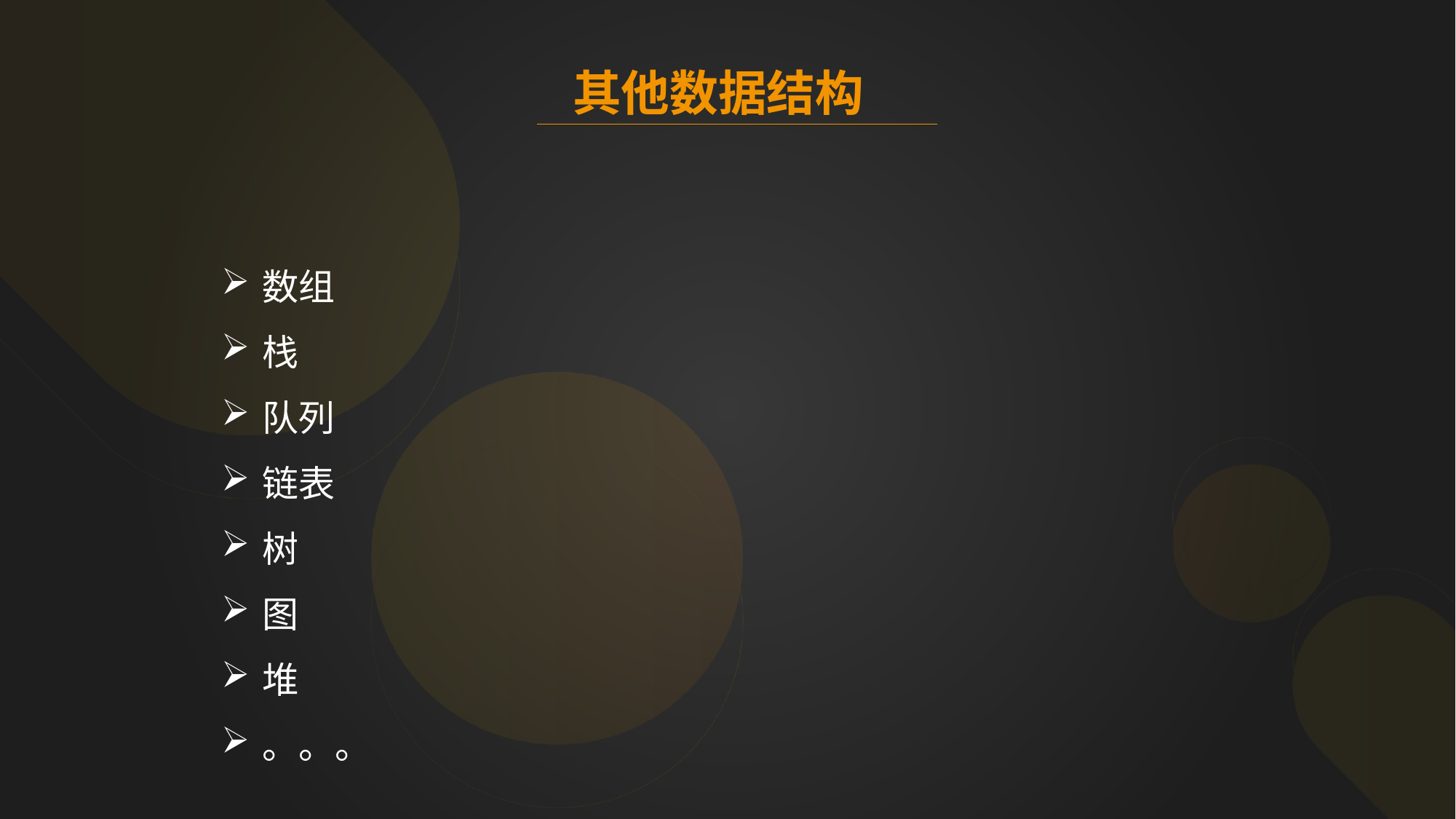

其他数据结构
数组
栈
队列
链表
树
图
堆
。。。